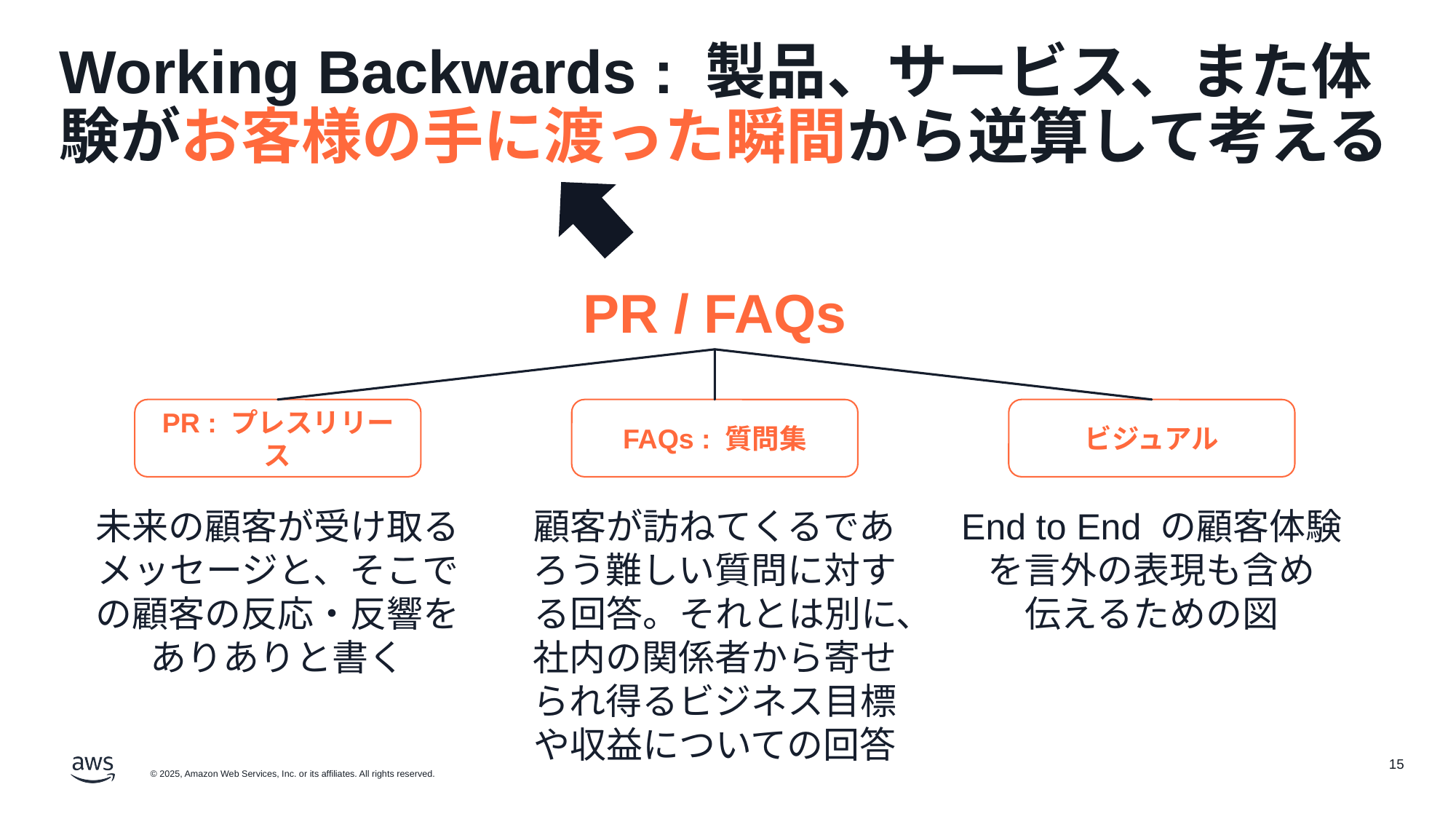

# Working Backwards : 製品、サービス、また体験がお客様の手に渡った瞬間から逆算して考える

PR / FAQs
PR : プレスリリース
FAQs : 質問集
ビジュアル
未来の顧客が受け取るメッセージと、そこでの顧客の反応・反響を
ありありと書く
顧客が訪ねてくるであろう難しい質問に対する回答。それとは別に、社内の関係者から寄せられ得るビジネス目標や収益についての回答
End to End の顧客体験を言外の表現も含め
伝えるための図
15